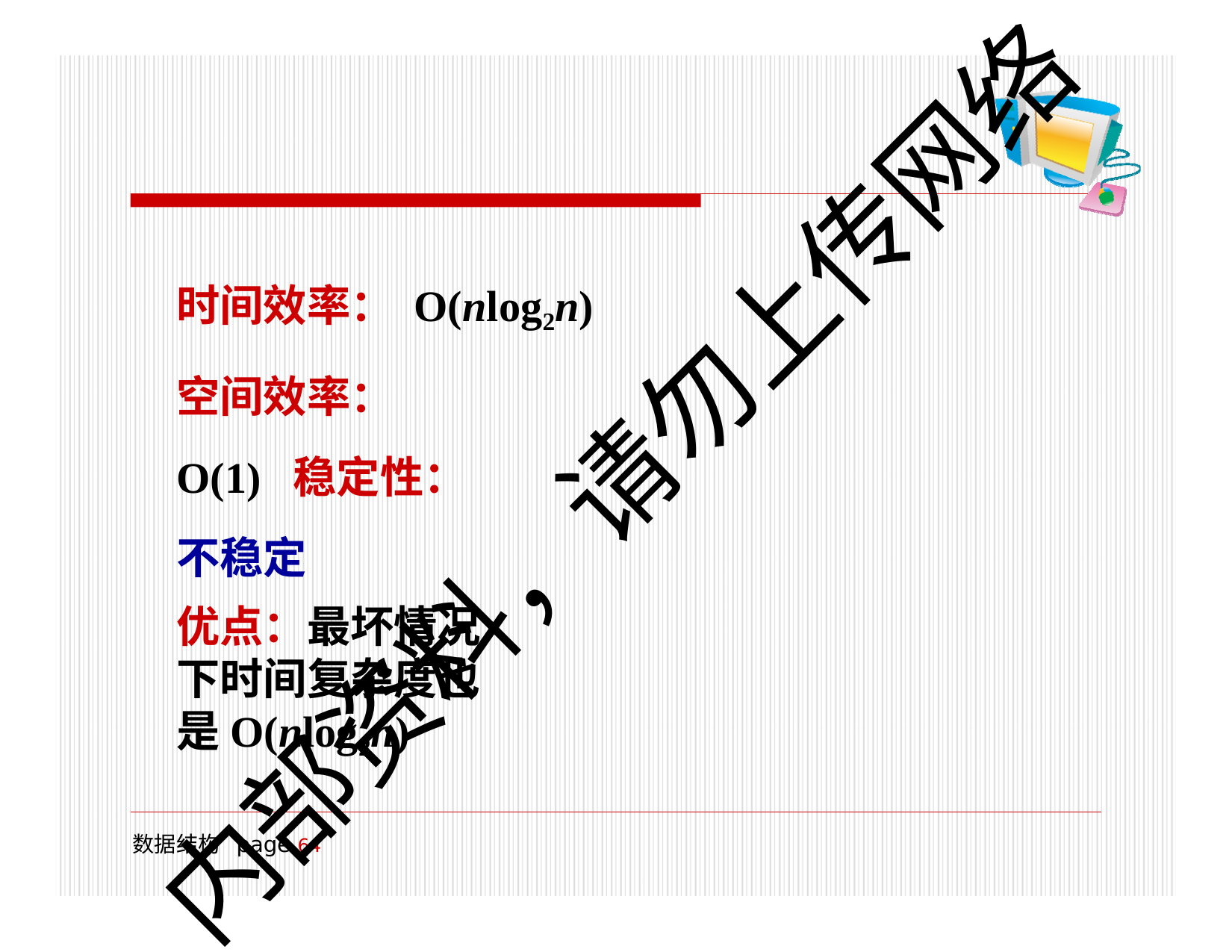

时间效率： O(nlog2n)
空间效率：O(1)  稳定性：不稳定
优点：最坏情况下时间复杂度也是O(nlog2n)
内部资料，请勿上传网络

数据结构 page 64